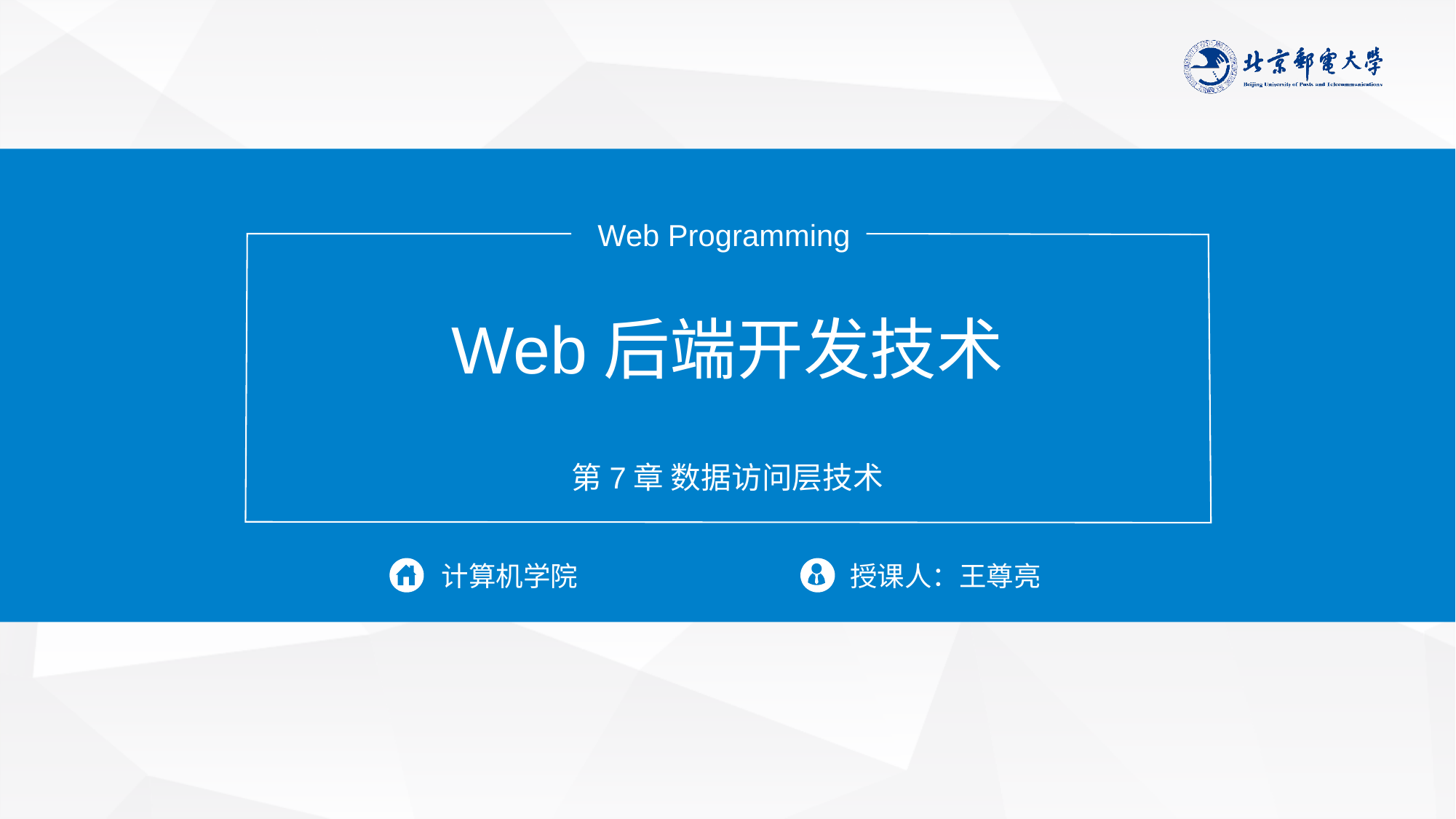

Web Programming

Web后端开发技术
第7章 数据访问层技术
计算机学院
授课人：王尊亮